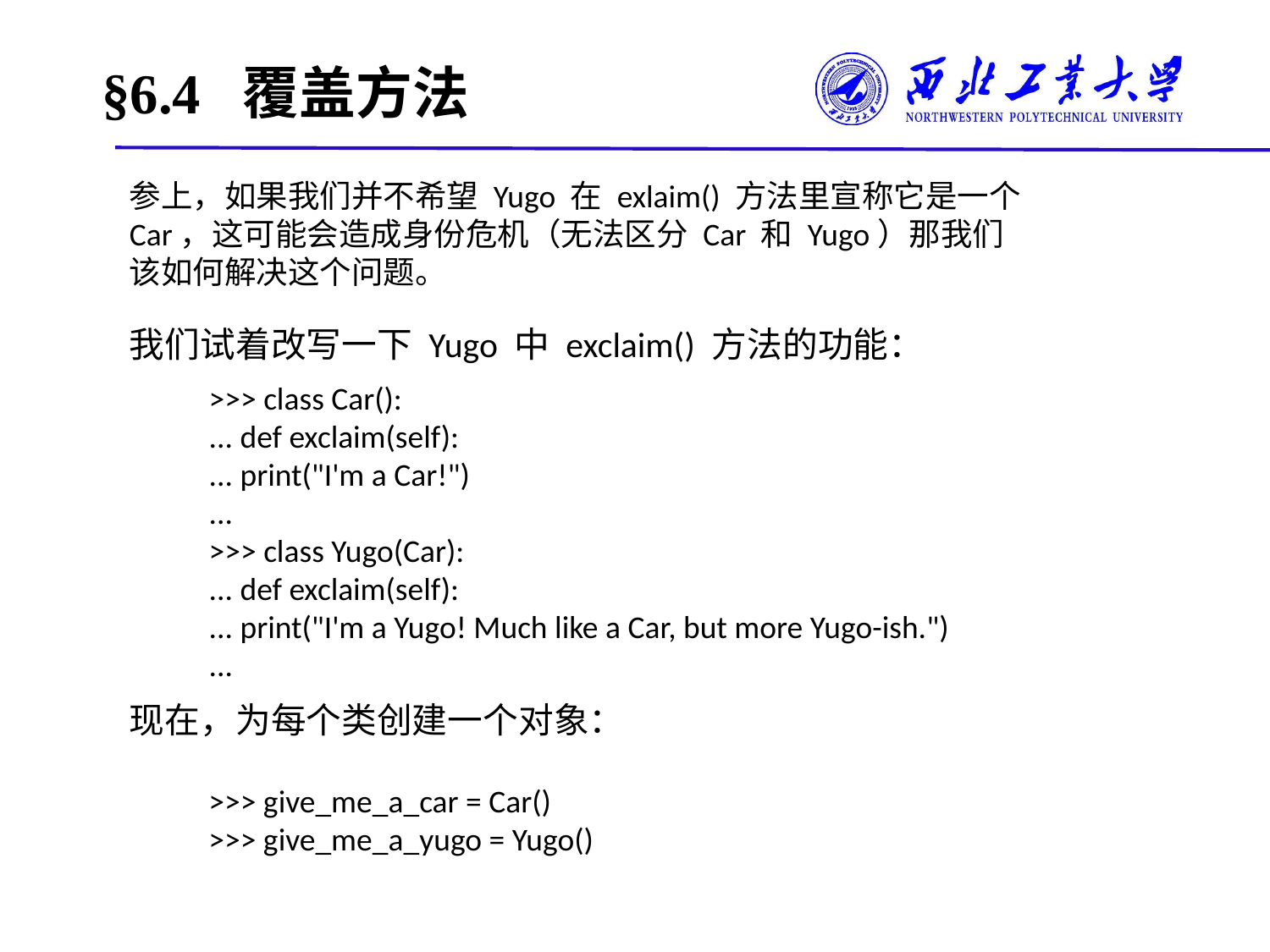

# §6.4  覆盖方法
参上，如果我们并不希望 Yugo 在 exlaim() 方法里宣称它是一个 Car，这可能会造成身份危机（无法区分 Car 和 Yugo）那我们该如何解决这个问题。

我们试着改写一下 Yugo 中 exclaim() 方法的功能：
>>> class Car():
... def exclaim(self):
... print("I'm a Car!")
...
>>> class Yugo(Car):
... def exclaim(self):
... print("I'm a Yugo! Much like a Car, but more Yugo-ish.")
...
现在，为每个类创建一个对象：
>>> give_me_a_car = Car()
>>> give_me_a_yugo = Yugo()